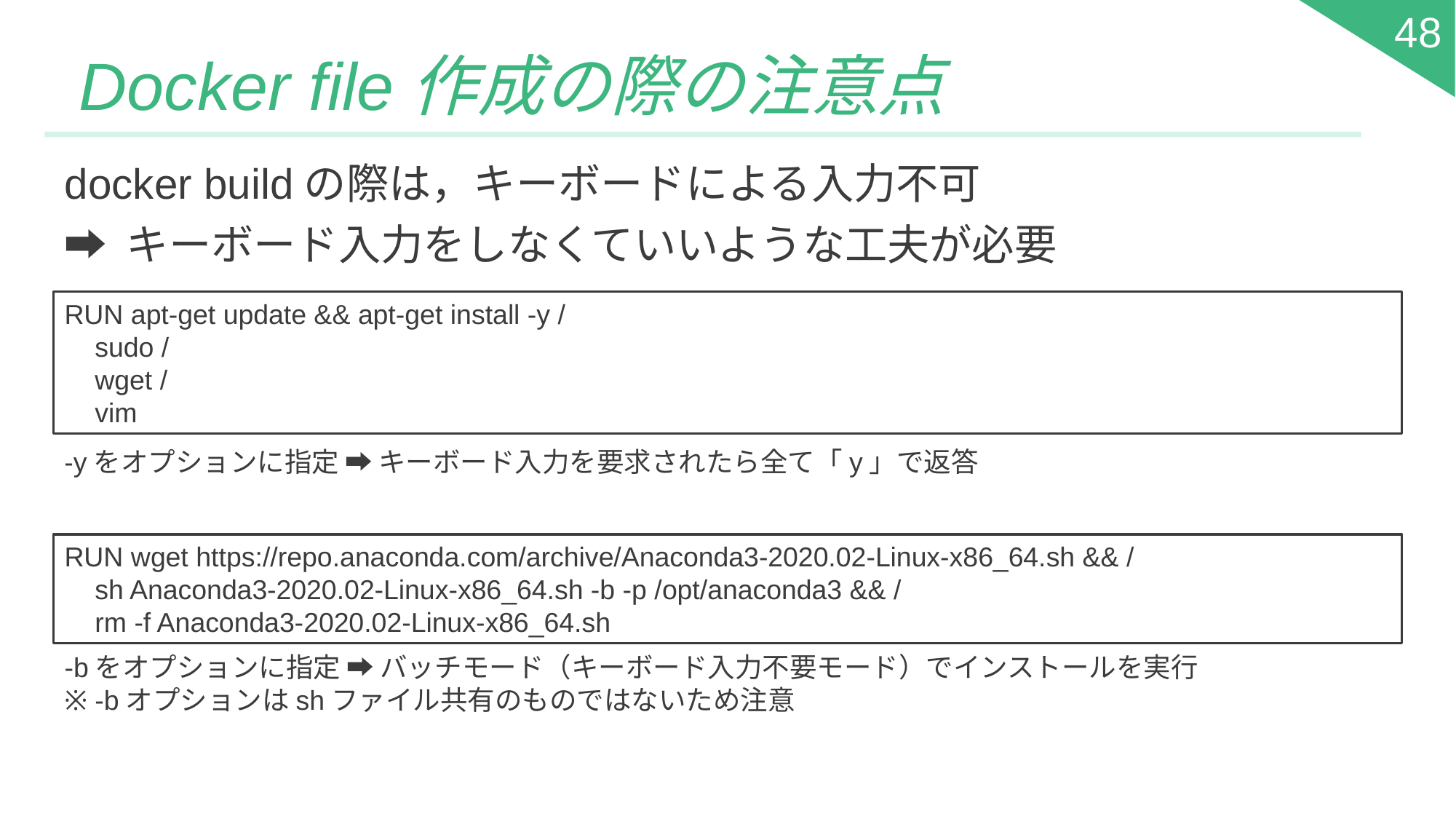

48
# Docker file作成の際の注意点
docker buildの際は，キーボードによる入力不可
➡ キーボード入力をしなくていいような工夫が必要
RUN apt-get update && apt-get install -y /
    sudo /
    wget /
    vim
-yをオプションに指定 ➡ キーボード入力を要求されたら全て「y」で返答
RUN wget https://repo.anaconda.com/archive/Anaconda3-2020.02-Linux-x86_64.sh && /
    sh Anaconda3-2020.02-Linux-x86_64.sh -b -p /opt/anaconda3 && /
    rm -f Anaconda3-2020.02-Linux-x86_64.sh
-bをオプションに指定 ➡ バッチモード（キーボード入力不要モード）でインストールを実行
※ -bオプションはshファイル共有のものではないため注意